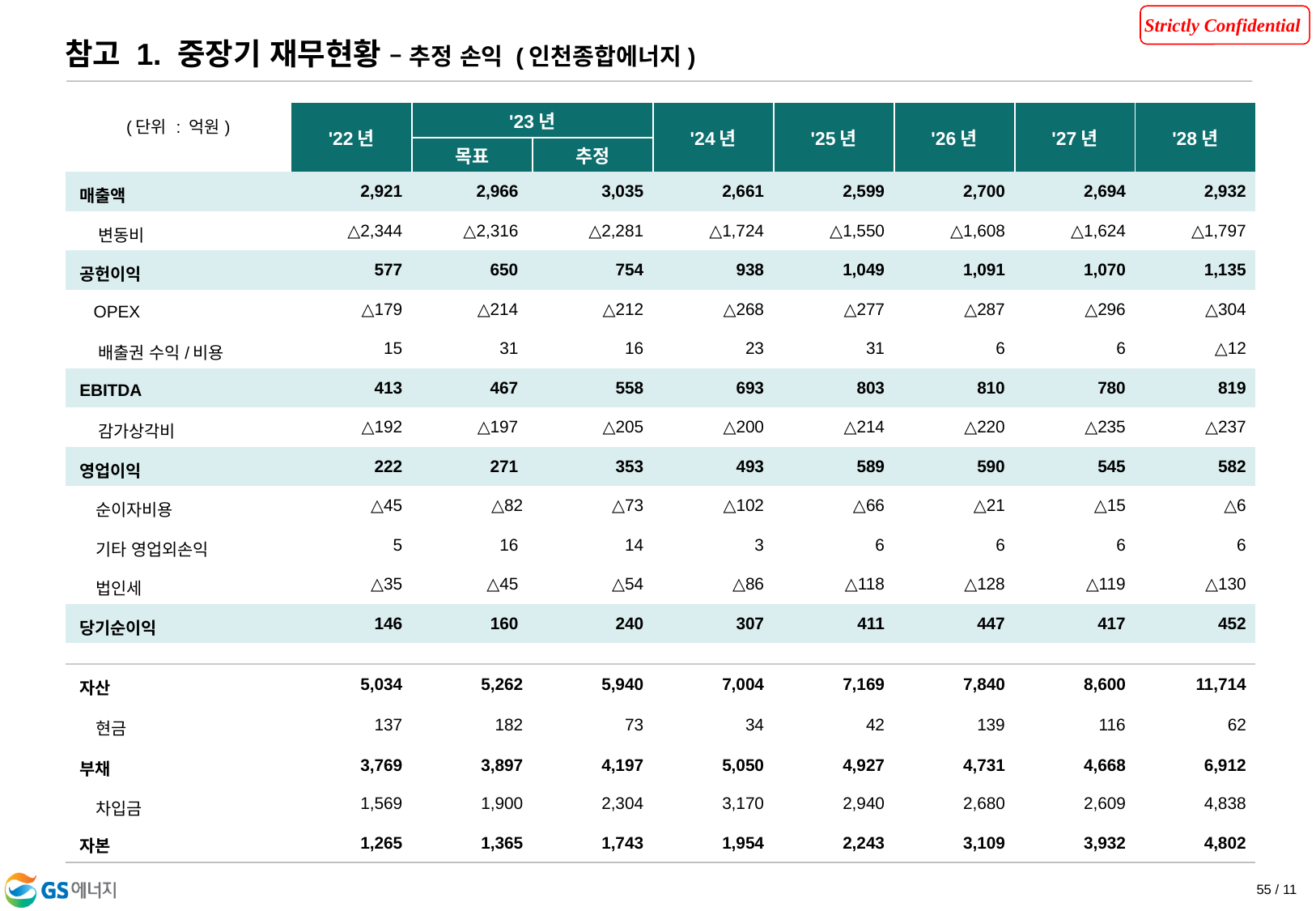

참고 1. 중장기 재무현황 – 추정 손익 (인천종합에너지)
| (단위 : 억원) | '22년 | '23년 |  | '24년 | '25년 | '26년 | '27년 | '28년 |
| --- | --- | --- | --- | --- | --- | --- | --- | --- |
|  |  | 목표 | 추정 |  |  |  |  |  |
| 매출액 | 2,921 | 2,966 | 3,035 | 2,661 | 2,599 | 2,700 | 2,694 | 2,932 |
| 변동비 | △2,344 | △2,316 | △2,281 | △1,724 | △1,550 | △1,608 | △1,624 | △1,797 |
| 공헌이익 | 577 | 650 | 754 | 938 | 1,049 | 1,091 | 1,070 | 1,135 |
| OPEX | △179 | △214 | △212 | △268 | △277 | △287 | △296 | △304 |
| 배출권 수익/비용 | 15 | 31 | 16 | 23 | 31 | 6 | 6 | △12 |
| EBITDA | 413 | 467 | 558 | 693 | 803 | 810 | 780 | 819 |
| 감가상각비 | △192 | △197 | △205 | △200 | △214 | △220 | △235 | △237 |
| 영업이익 | 222 | 271 | 353 | 493 | 589 | 590 | 545 | 582 |
| 순이자비용 | △45 | △82 | △73 | △102 | △66 | △21 | △15 | △6 |
| 기타 영업외손익 | 5 | 16 | 14 | 3 | 6 | 6 | 6 | 6 |
| 법인세 | △35 | △45 | △54 | △86 | △118 | △128 | △119 | △130 |
| 당기순이익 | 146 | 160 | 240 | 307 | 411 | 447 | 417 | 452 |
|  |  |  |  |  |  |  |  |  |
| 자산 | 5,034 | 5,262 | 5,940 | 7,004 | 7,169 | 7,840 | 8,600 | 11,714 |
| 현금 | 137 | 182 | 73 | 34 | 42 | 139 | 116 | 62 |
| 부채 | 3,769 | 3,897 | 4,197 | 5,050 | 4,927 | 4,731 | 4,668 | 6,912 |
| 차입금 | 1,569 | 1,900 | 2,304 | 3,170 | 2,940 | 2,680 | 2,609 | 4,838 |
| 자본 | 1,265 | 1,365 | 1,743 | 1,954 | 2,243 | 3,109 | 3,932 | 4,802 |